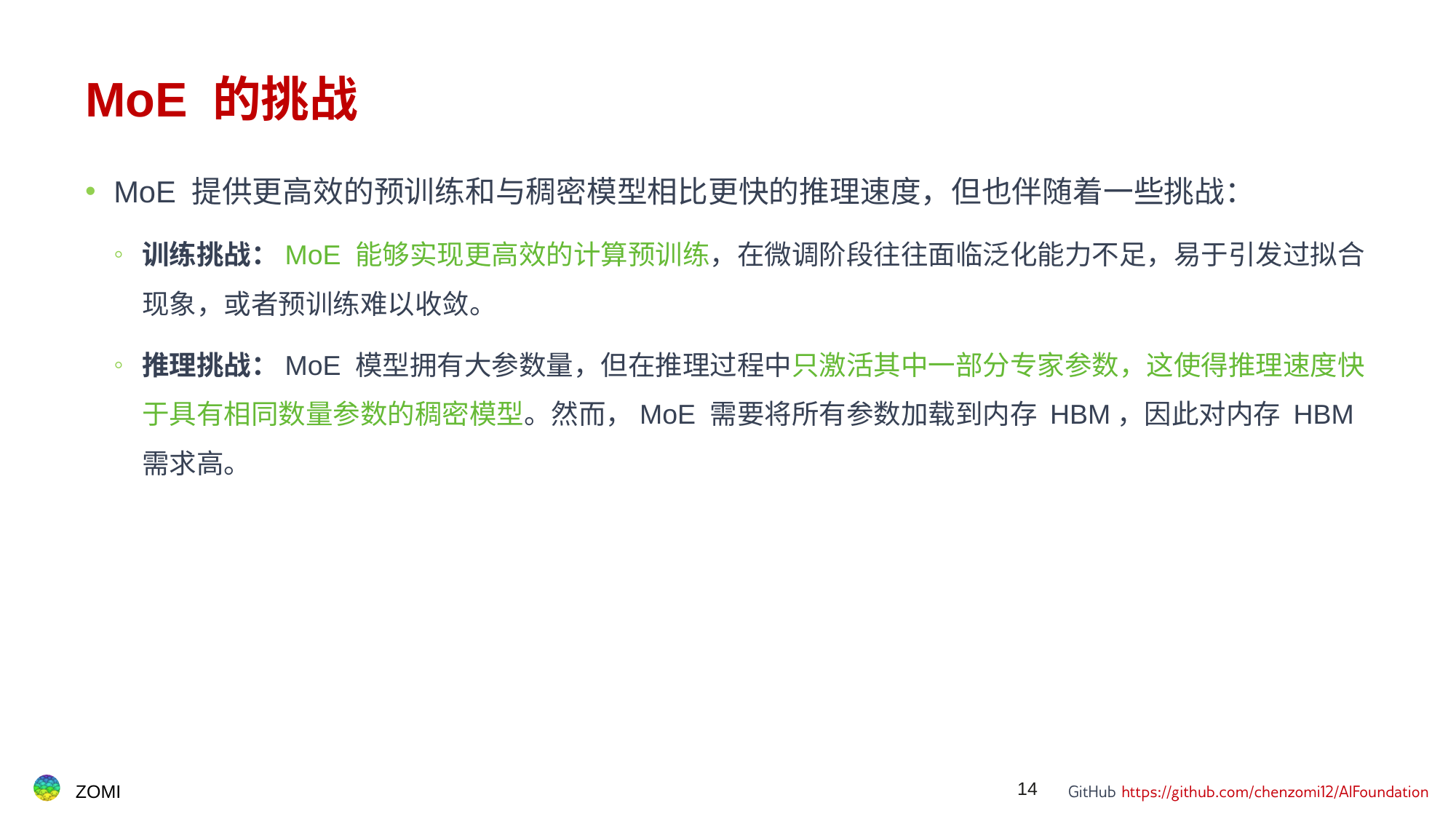

# MoE 的挑战
MoE 提供更高效的预训练和与稠密模型相比更快的推理速度，但也伴随着一些挑战：
训练挑战：MoE 能够实现更高效的计算预训练，在微调阶段往往面临泛化能力不足，易于引发过拟合现象，或者预训练难以收敛。
推理挑战：MoE 模型拥有大参数量，但在推理过程中只激活其中一部分专家参数，这使得推理速度快于具有相同数量参数的稠密模型。然而，MoE 需要将所有参数加载到内存 HBM，因此对内存 HBM 需求高。